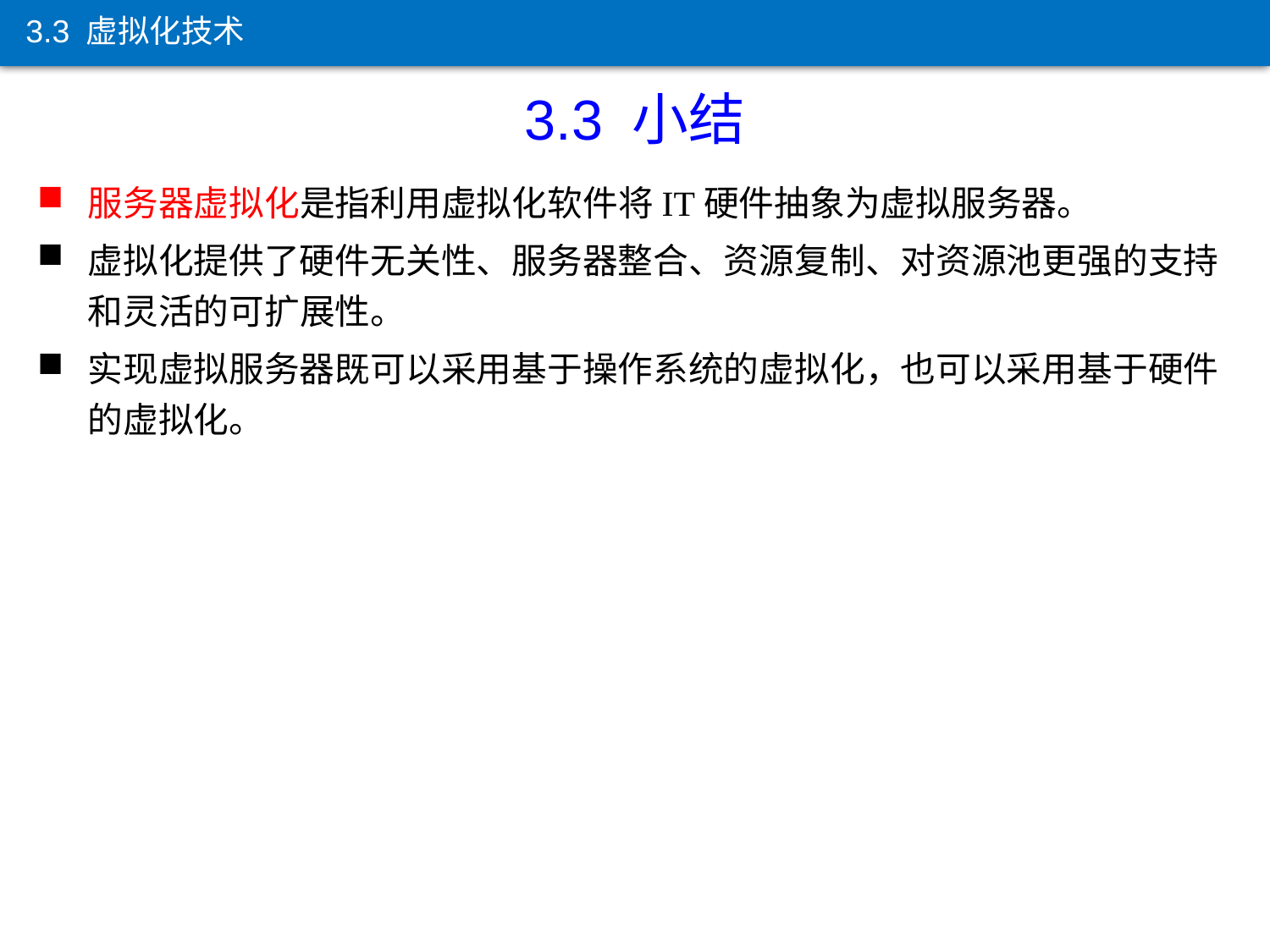

3.3 虚拟化技术
3.3 小结
服务器虚拟化是指利用虚拟化软件将IT硬件抽象为虚拟服务器。
虚拟化提供了硬件无关性、服务器整合、资源复制、对资源池更强的支持和灵活的可扩展性。
实现虚拟服务器既可以采用基于操作系统的虚拟化，也可以采用基于硬件的虚拟化。
42